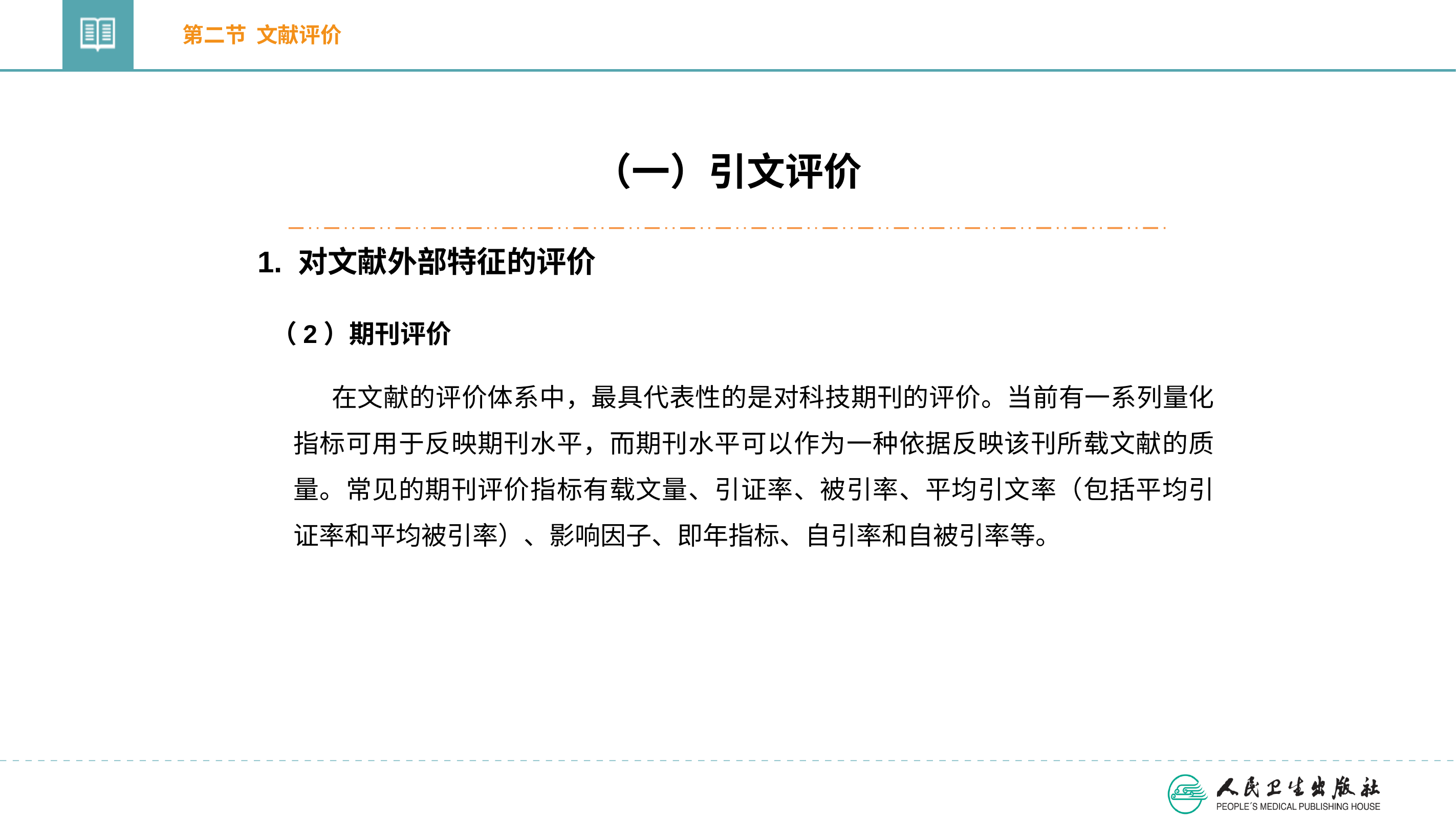

第二节  文献评价
（一）引文评价

1. 对文献外部特征的评价
（2）期刊评价
在文献的评价体系中，最具代表性的是对科技期刊的评价。当前有一系列量化指标可用于反映期刊水平，而期刊水平可以作为一种依据反映该刊所载文献的质量。常见的期刊评价指标有载文量、引证率、被引率、平均引文率（包括平均引证率和平均被引率）、影响因子、即年指标、自引率和自被引率等。